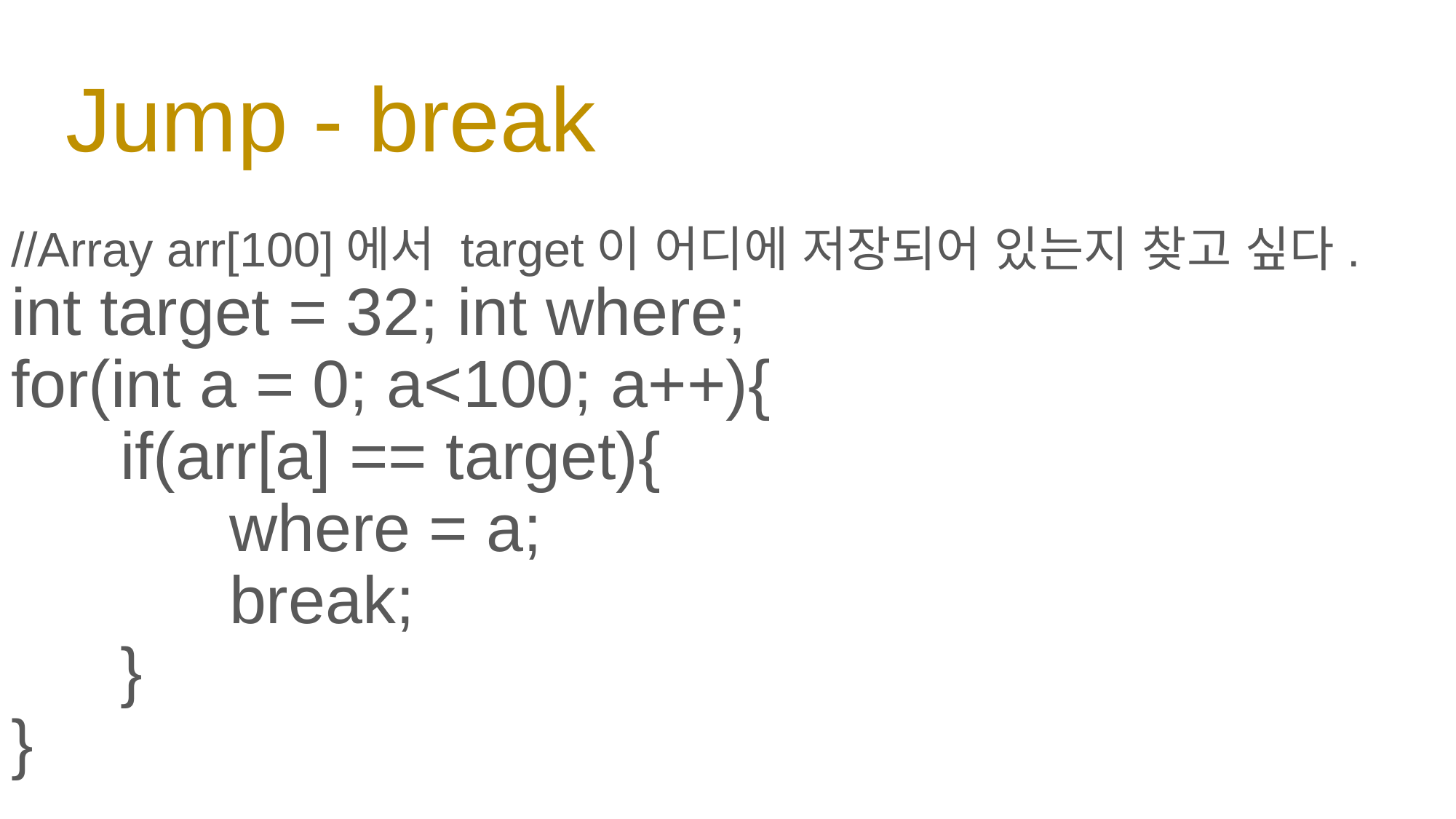

# Jump - break
//Array arr[100]에서 target이 어디에 저장되어 있는지 찾고 싶다.
int target = 32; int where;
for(int a = 0; a<100; a++){
	if(arr[a] == target){
		where = a;
		break;
	}
}